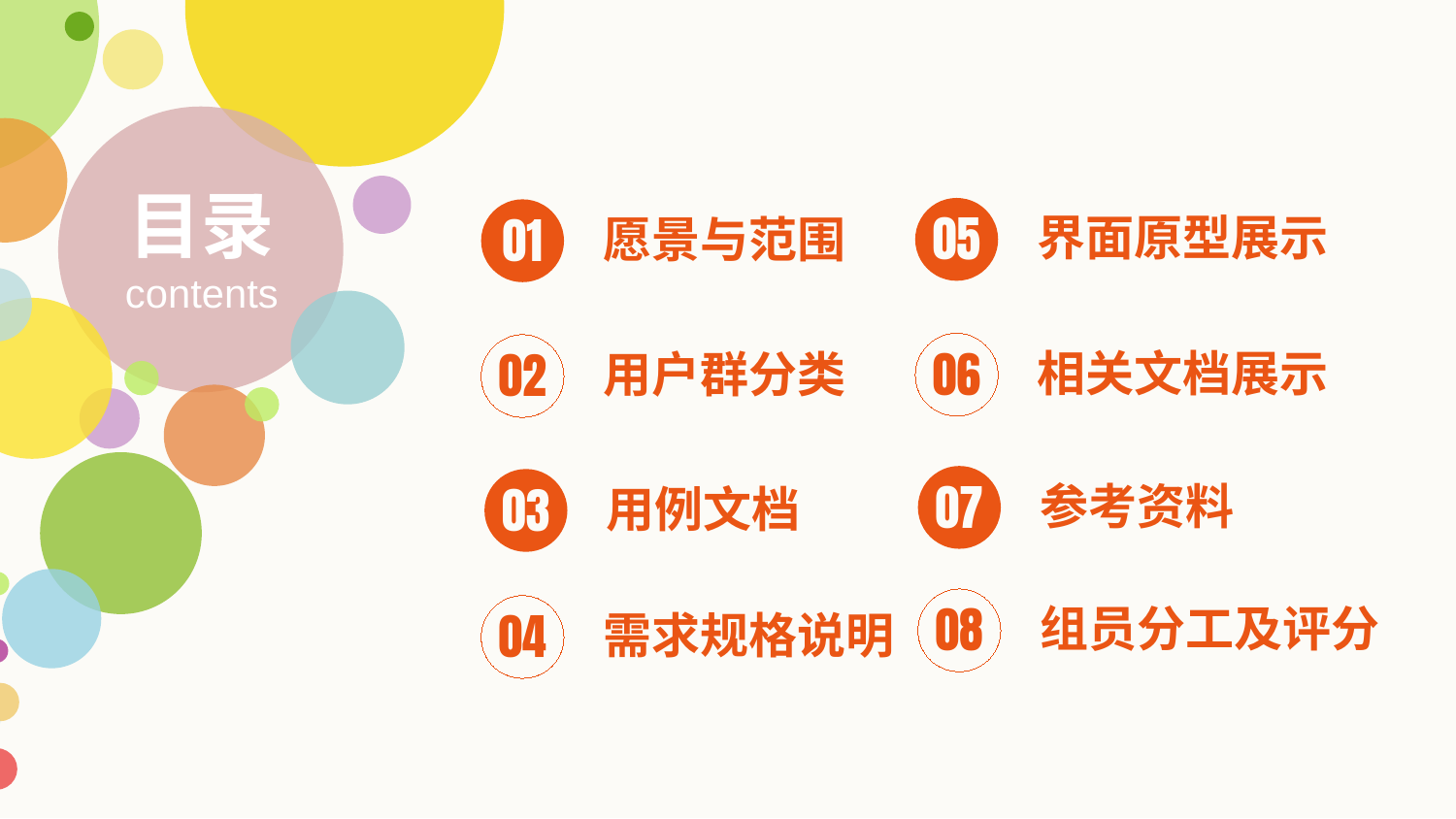

目录
contents

界面原型展示
愿景与范围
05
01

相关文档展示
用户群分类

06
02

参考资料
用例文档
07
03

组员分工及评分
08
需求规格说明
04